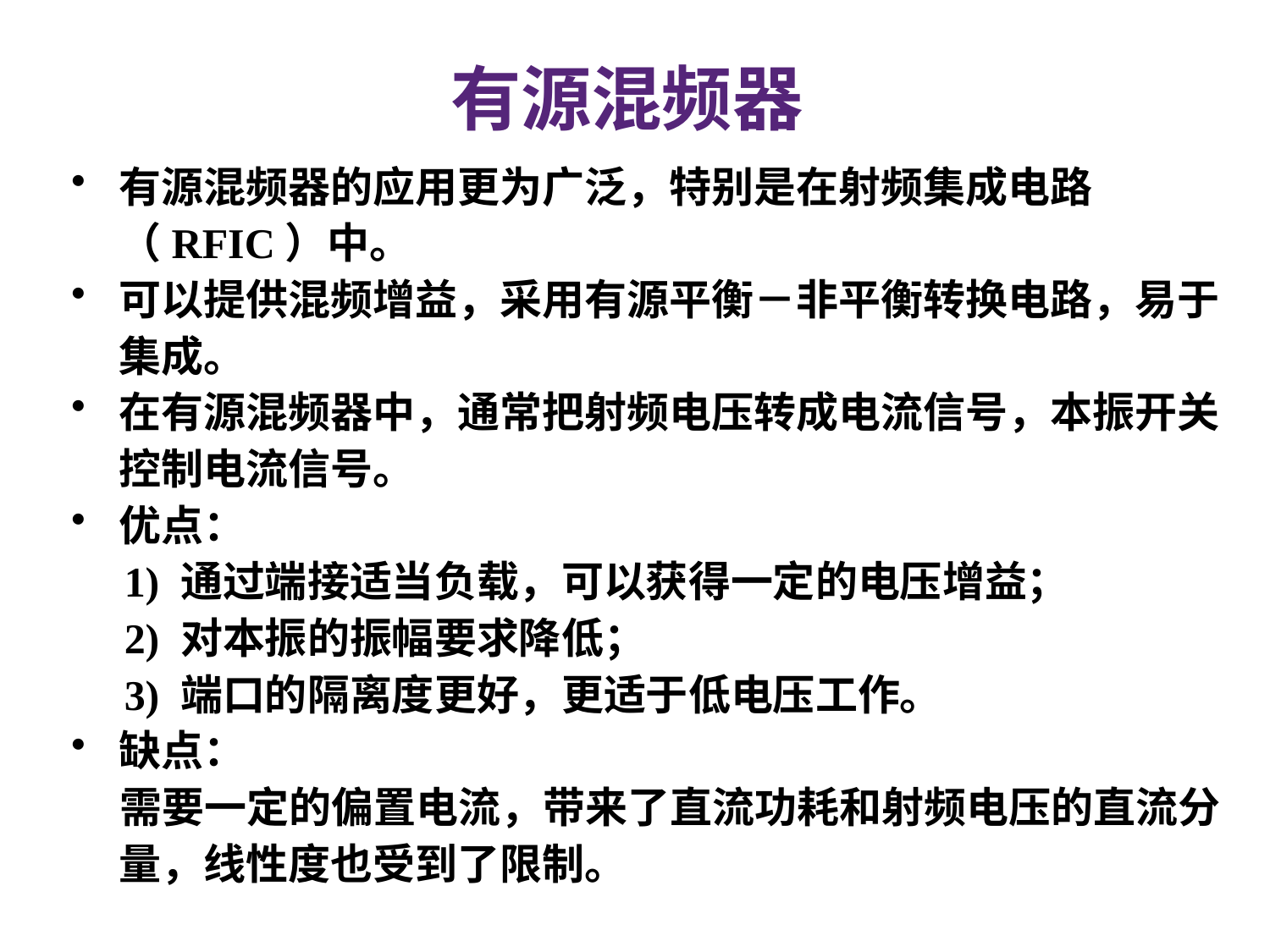

# 有源混频器
有源混频器的应用更为广泛，特别是在射频集成电路（RFIC）中。
可以提供混频增益，采用有源平衡－非平衡转换电路，易于集成。
在有源混频器中，通常把射频电压转成电流信号，本振开关控制电流信号。
优点：
     1) 通过端接适当负载，可以获得一定的电压增益；
     2) 对本振的振幅要求降低；
     3) 端口的隔离度更好，更适于低电压工作。
缺点：
    需要一定的偏置电流，带来了直流功耗和射频电压的直流分量，线性度也受到了限制。